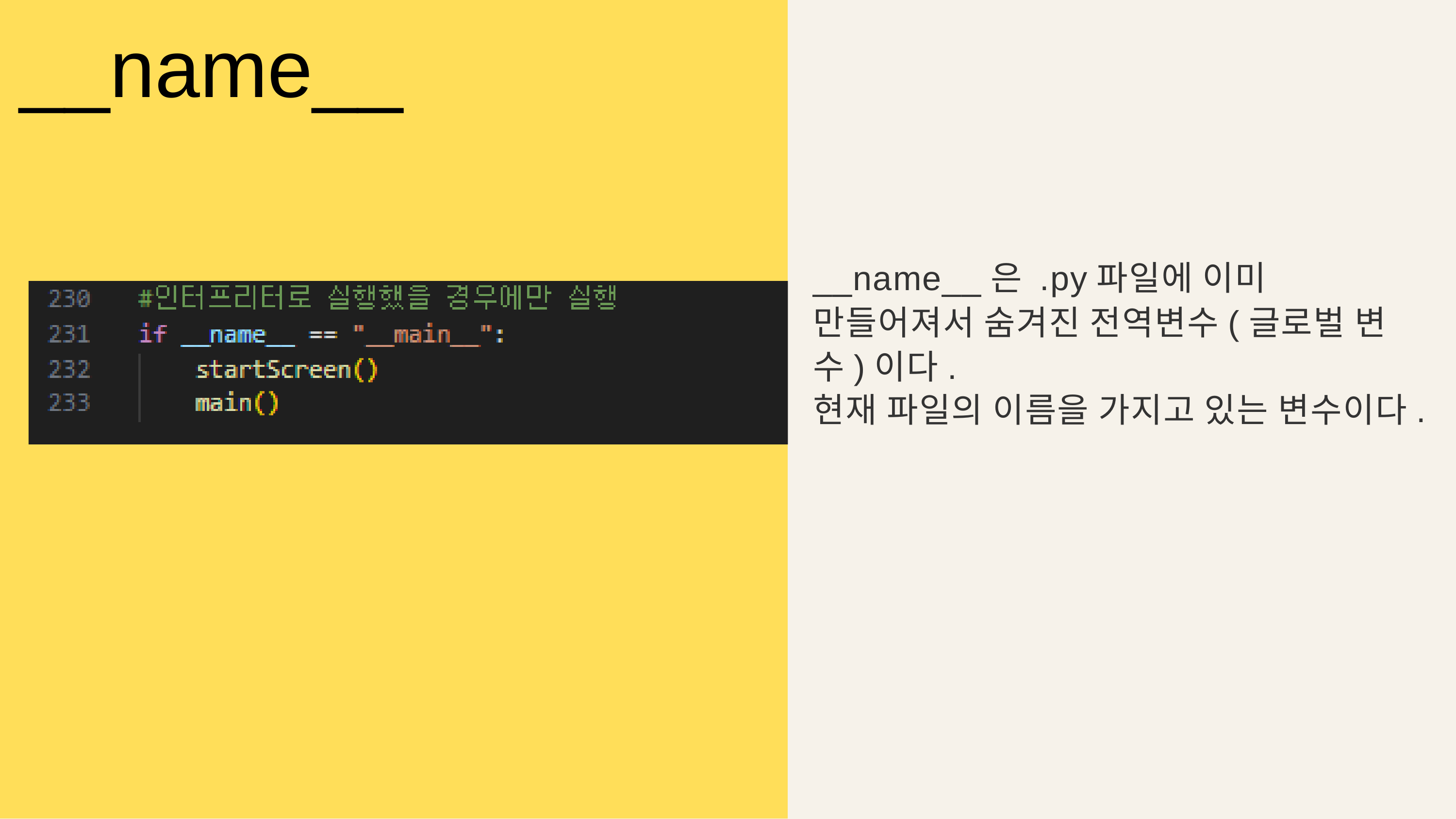

__name__
__name__은 .py파일에 이미 만들어져서 숨겨진 전역변수(글로벌 변수)이다.

현재 파일의 이름을 가지고 있는 변수이다.